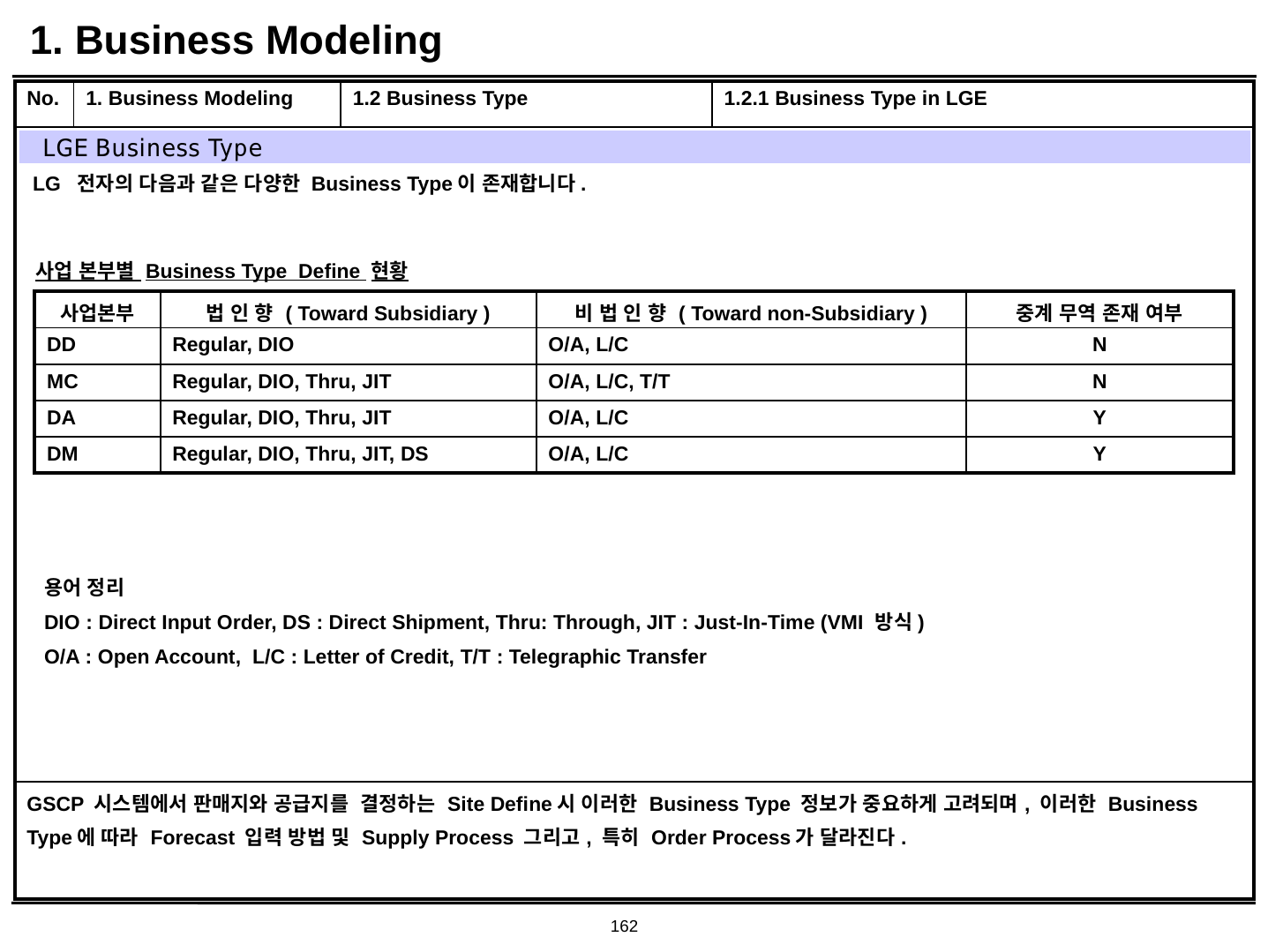

# 1. Business Modeling
| No. | 1. Business Modeling | 1.2 Business Type | 1.2.1 Business Type in LGE |
| --- | --- | --- | --- |
|  |  |  |  |
| GSCP 시스템에서 판매지와 공급지를 결정하는 Site Define시 이러한 Business Type 정보가 중요하게 고려되며, 이러한 Business Type에 따라 Forecast 입력 방법 및 Supply Process 그리고, 특히 Order Process가 달라진다. |  |  |  |
LGE Business Type
LG  전자의 다음과 같은 다양한 Business Type이 존재합니다.
사업 본부별 Business Type  Define 현황
| 사업본부 | 법 인 향 ( Toward Subsidiary ) | 비 법 인 향 ( Toward non-Subsidiary ) | 중계 무역 존재 여부 |
| --- | --- | --- | --- |
| DD | Regular, DIO | O/A, L/C | N |
| MC | Regular, DIO, Thru, JIT | O/A, L/C, T/T | N |
| DA | Regular, DIO, Thru, JIT | O/A, L/C | Y |
| DM | Regular, DIO, Thru, JIT, DS | O/A, L/C | Y |
용어 정리
DIO : Direct Input Order, DS : Direct Shipment, Thru: Through, JIT : Just-In-Time (VMI 방식)
O/A : Open Account,  L/C : Letter of Credit, T/T : Telegraphic Transfer

162